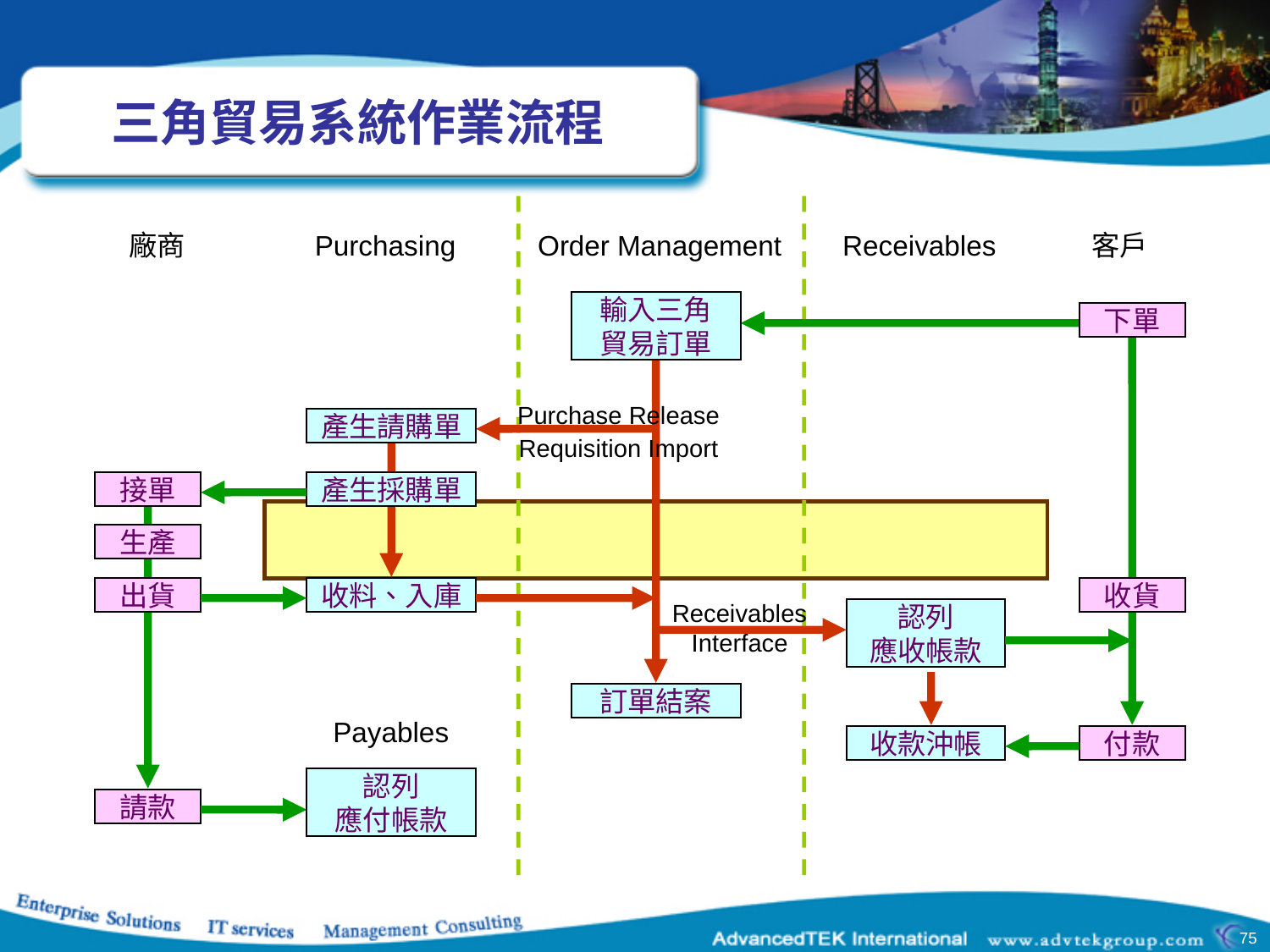

# 三角貿易系統作業流程

廠商
客戶
Purchasing
Order Management
Receivables
輸入三角
貿易訂單
下單

Purchase Release
Requisition Import
產生請購單

接單
產生採購單

生產
出貨
收料、入庫
收貨

Receivables
Interface
認列
應收帳款

訂單結案
Payables
收款沖帳
付款

認列
應付帳款
請款

75